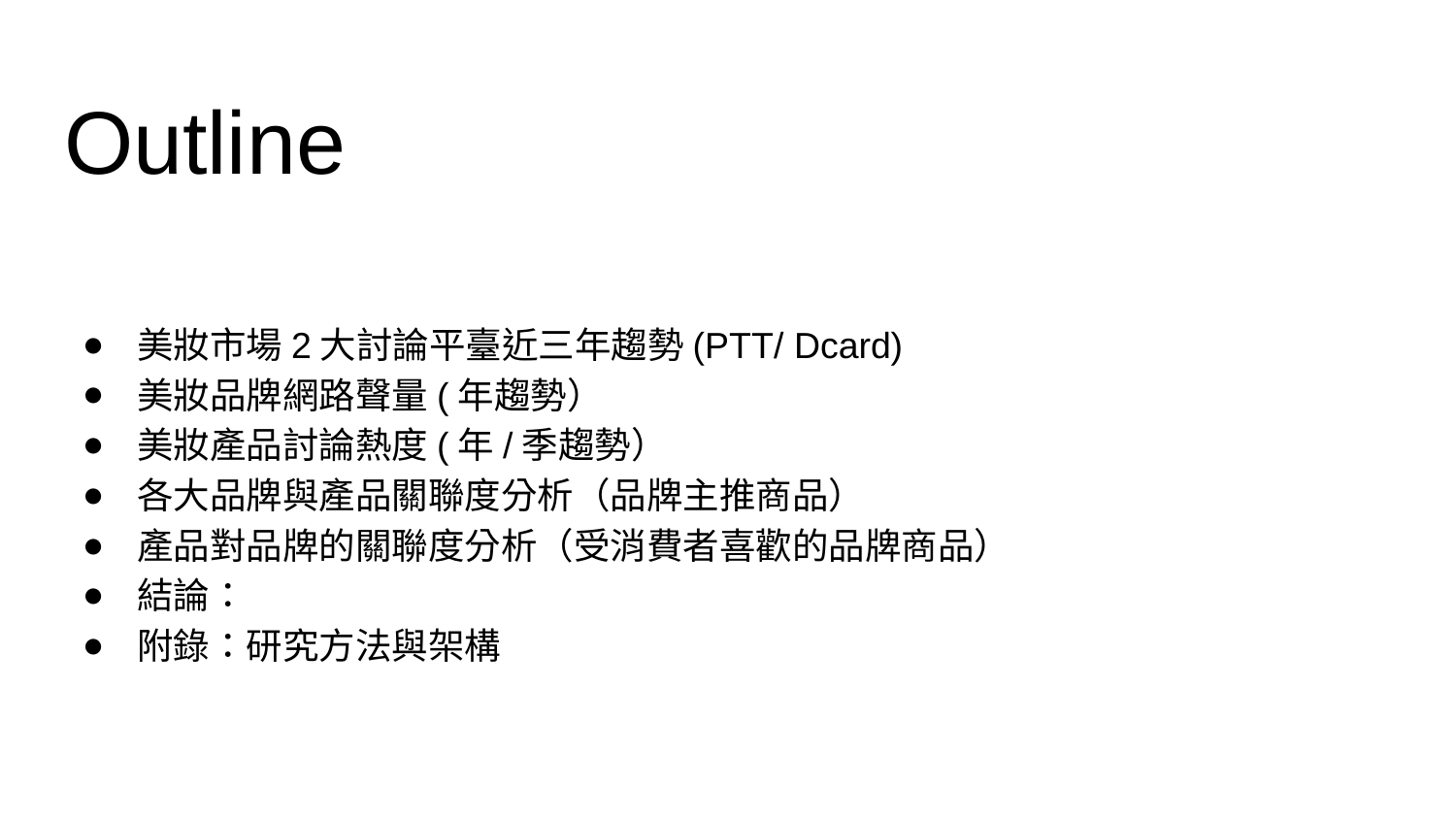

# Outline

美妝市場2大討論平臺近三年趨勢(PTT/ Dcard)
美妝品牌網路聲量(年趨勢）
美妝產品討論熱度(年/季趨勢）
各大品牌與產品關聯度分析（品牌主推商品）
產品對品牌的關聯度分析（受消費者喜歡的品牌商品）
結論：
附錄：研究方法與架構